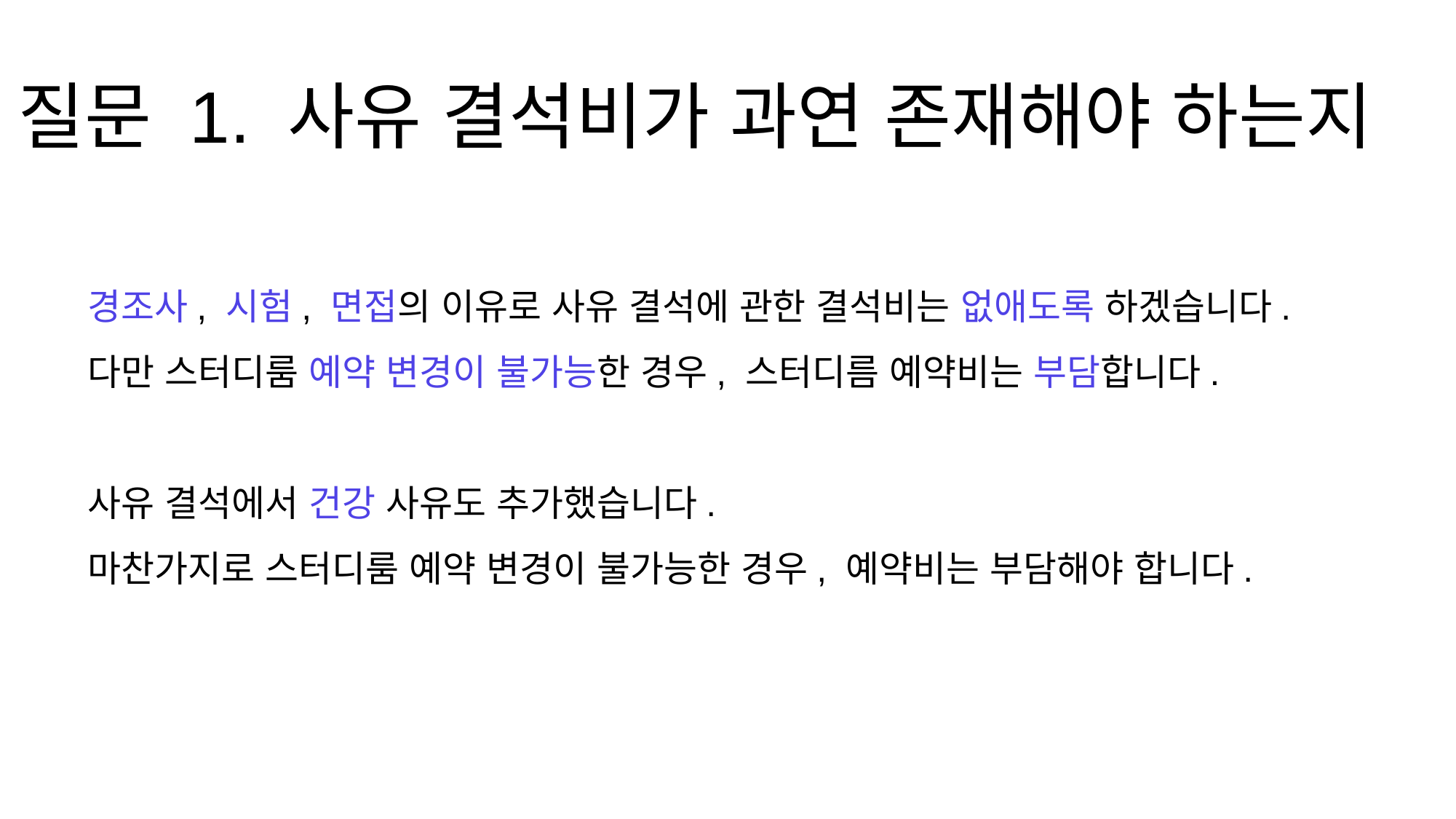

질문 1. 사유 결석비가 과연 존재해야 하는지
경조사, 시험, 면접의 이유로 사유 결석에 관한 결석비는 없애도록 하겠습니다.
다만 스터디룸 예약 변경이 불가능한 경우, 스터디름 예약비는 부담합니다.

사유 결석에서 건강 사유도 추가했습니다.
마찬가지로 스터디룸 예약 변경이 불가능한 경우, 예약비는 부담해야 합니다.